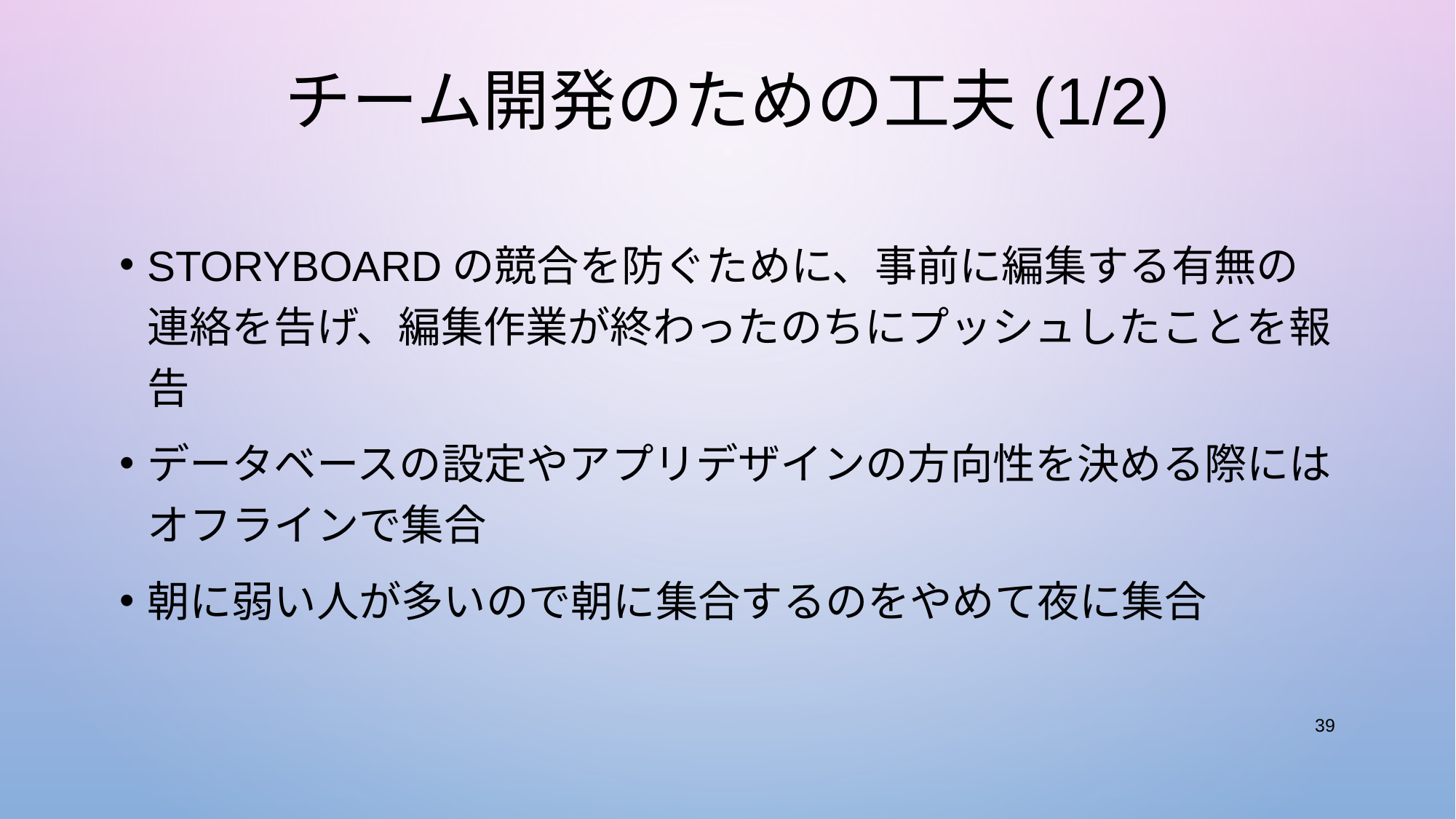

# チーム開発のための工夫(1/2)
Storyboardの競合を防ぐために、事前に編集する有無の連絡を告げ、編集作業が終わったのちにプッシュしたことを報告
データベースの設定やアプリデザインの方向性を決める際にはオフラインで集合
朝に弱い人が多いので朝に集合するのをやめて夜に集合
39